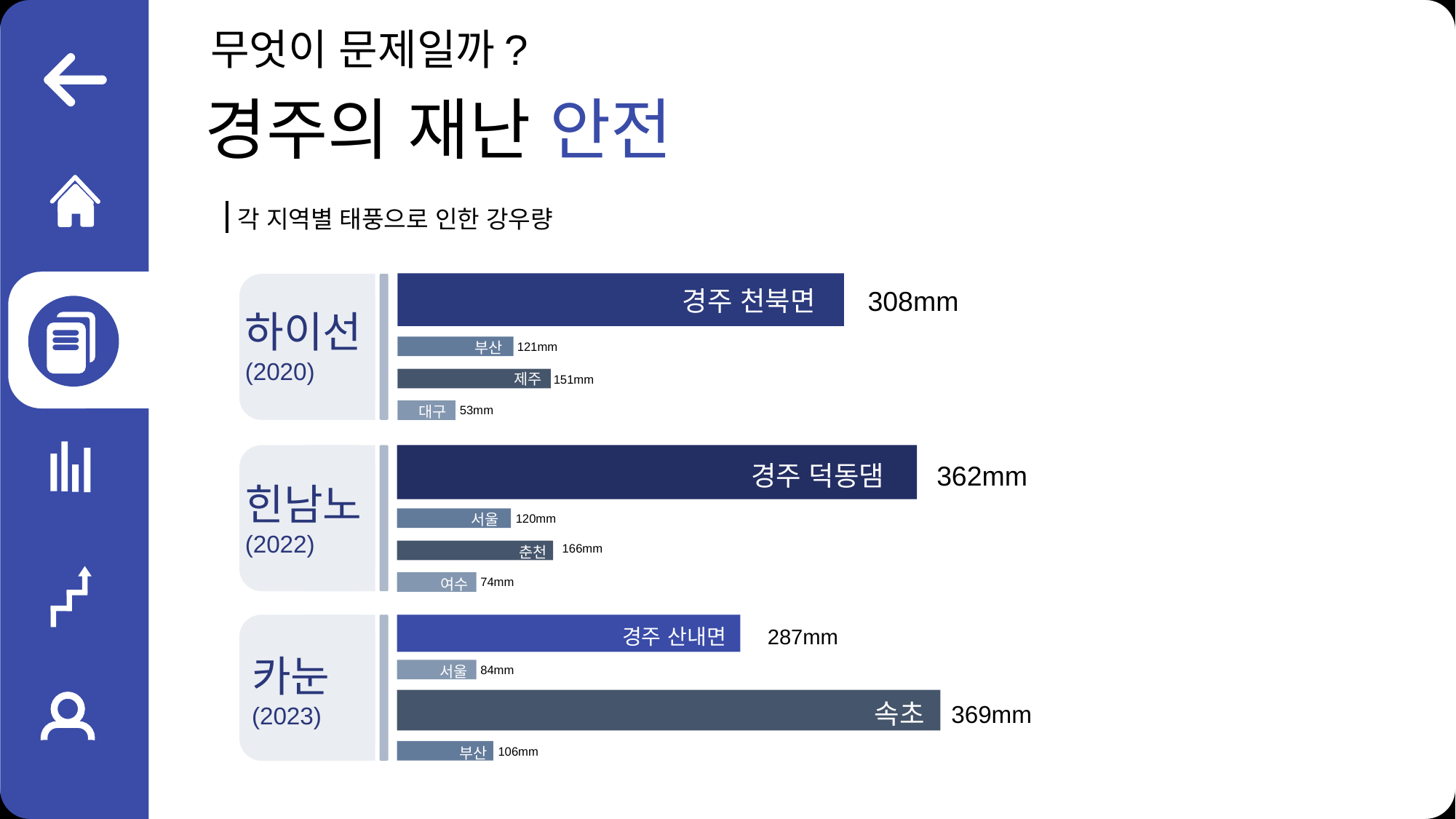

무엇이 문제일까?

경주의 재난 안전

각 지역별 태풍으로 인한 강우량

경주 천북면      308mm

하이선
(2020)
부산
121mm

제주
151mm

대구
53mm

경주 덕동댐      362mm
힌남노
(2022)
서울
120mm

166mm
춘천

여수
74mm

경주 산내면      287mm
카눈
(2023)
서울
84mm

속초
369mm
부산
106mm